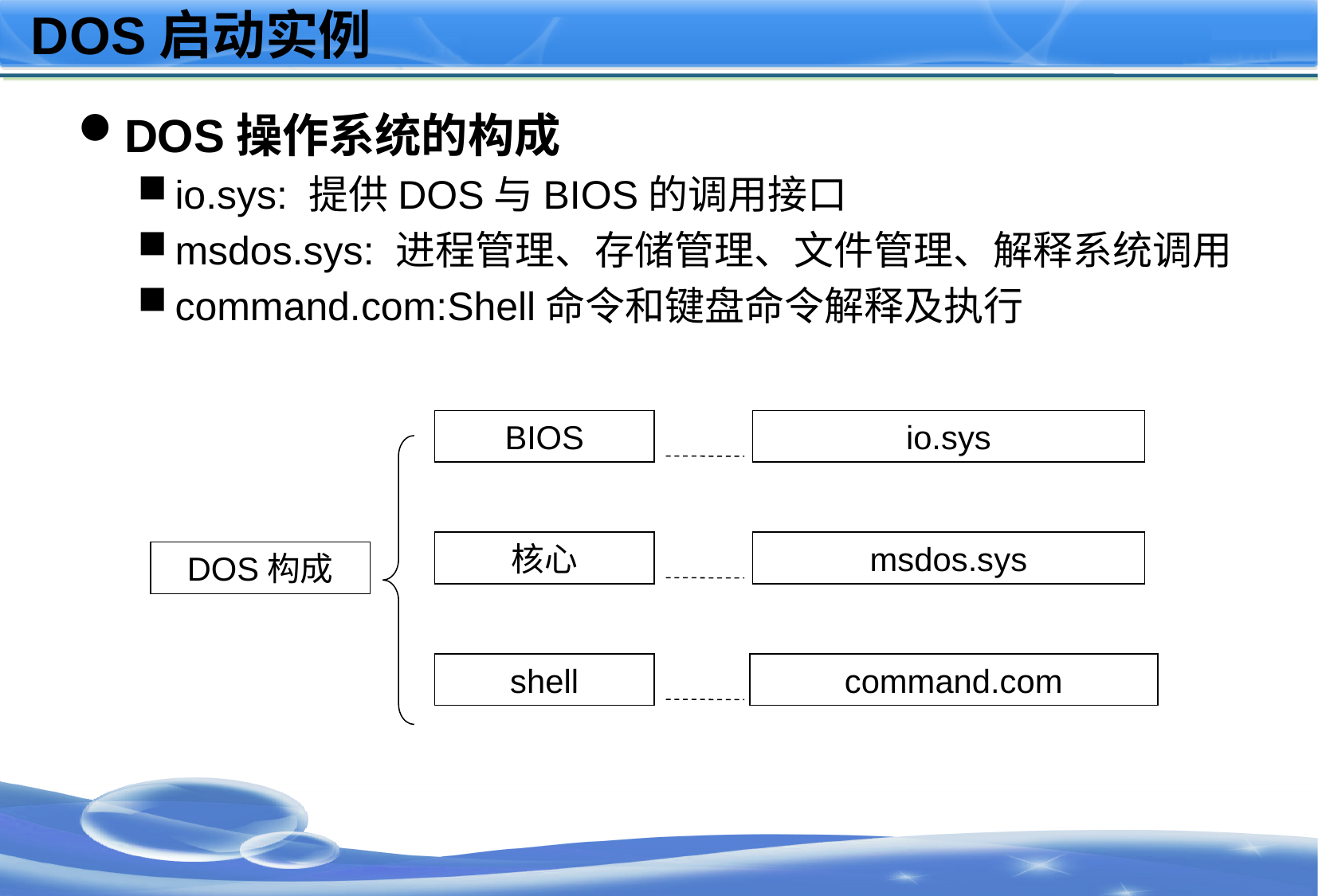

# DOS启动实例
DOS操作系统的构成
io.sys: 提供DOS与BIOS的调用接口
msdos.sys: 进程管理、存储管理、文件管理、解释系统调用
command.com:Shell命令和键盘命令解释及执行
BIOS
io.sys

核心
msdos.sys
DOS构成

shell
command.com